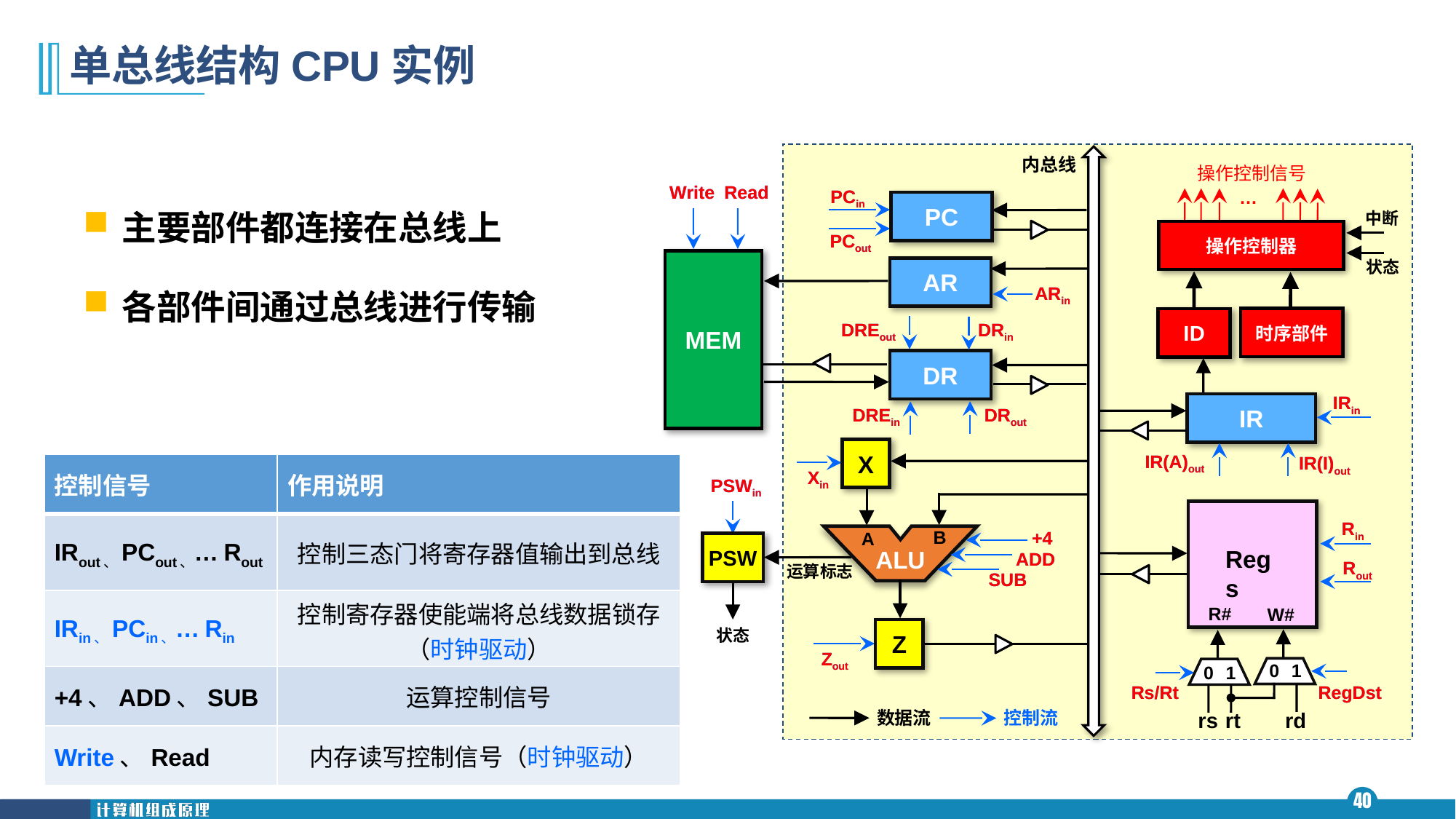

# 单总线结构CPU实例

内总线
操作控制信号
…

Write
Read

MEM
AR

ARin

DREout
DRin
DR

DREin
DRout
Write
Read
PCin
PCout
ARin
DREout
DRin
IRin
DREin
DRout
IR(A)out
IR(I)out
Xin
PSWin
Rin
+4
ADD
Rout
SUB
Zout
Rs/Rt
RegDst
主要部件都连接在总线上
各部件间通过总线进行传输
PCin
PC

PCout
中断
操作控制器

状态

时序部件
ID

IRin

IR

IR(I)out
IR(A)out
X

B
A
ALU

Z

Xin
+4
ADD
SUB
Zout
PSWin
PSW
状态
运算标志

| 控制信号 | 作用说明 |
| --- | --- |
| IRout、PCout、…Rout | 控制三态门将寄存器值输出到总线 |
|  |  |
|  |  |
|  |  |
| 控制信号 | 作用说明 |
| --- | --- |
| IRout、PCout、…Rout | 控制三态门将寄存器值输出到总线 |
| IRin、PCin、…Rin | 控制寄存器使能端将总线数据锁存（时钟驱动） |
|  |  |
|  |  |
| 控制信号 | 作用说明 |
| --- | --- |
| IRout、PCout、…Rout | 控制三态门将寄存器值输出到总线 |
| IRin、PCin、…Rin | 控制寄存器使能端将总线数据锁存（时钟驱动） |
| +4、ADD、SUB | 运算控制信号 |
|  |  |
| 控制信号 | 作用说明 |
| --- | --- |
| IRout、PCout、…Rout | 控制三态门将寄存器值输出到总线 |
| IRin、PCin、…Rin | 控制寄存器使能端将总线数据锁存（时钟驱动） |
| +4、ADD、SUB | 运算控制信号 |
| Write、Read | 内存读写控制信号（时钟驱动） |

Rin
Regs
Rout

R#
W#

0
1

0
1
Rs/Rt
RegDst

rd
rs
rt
控制流

数据流